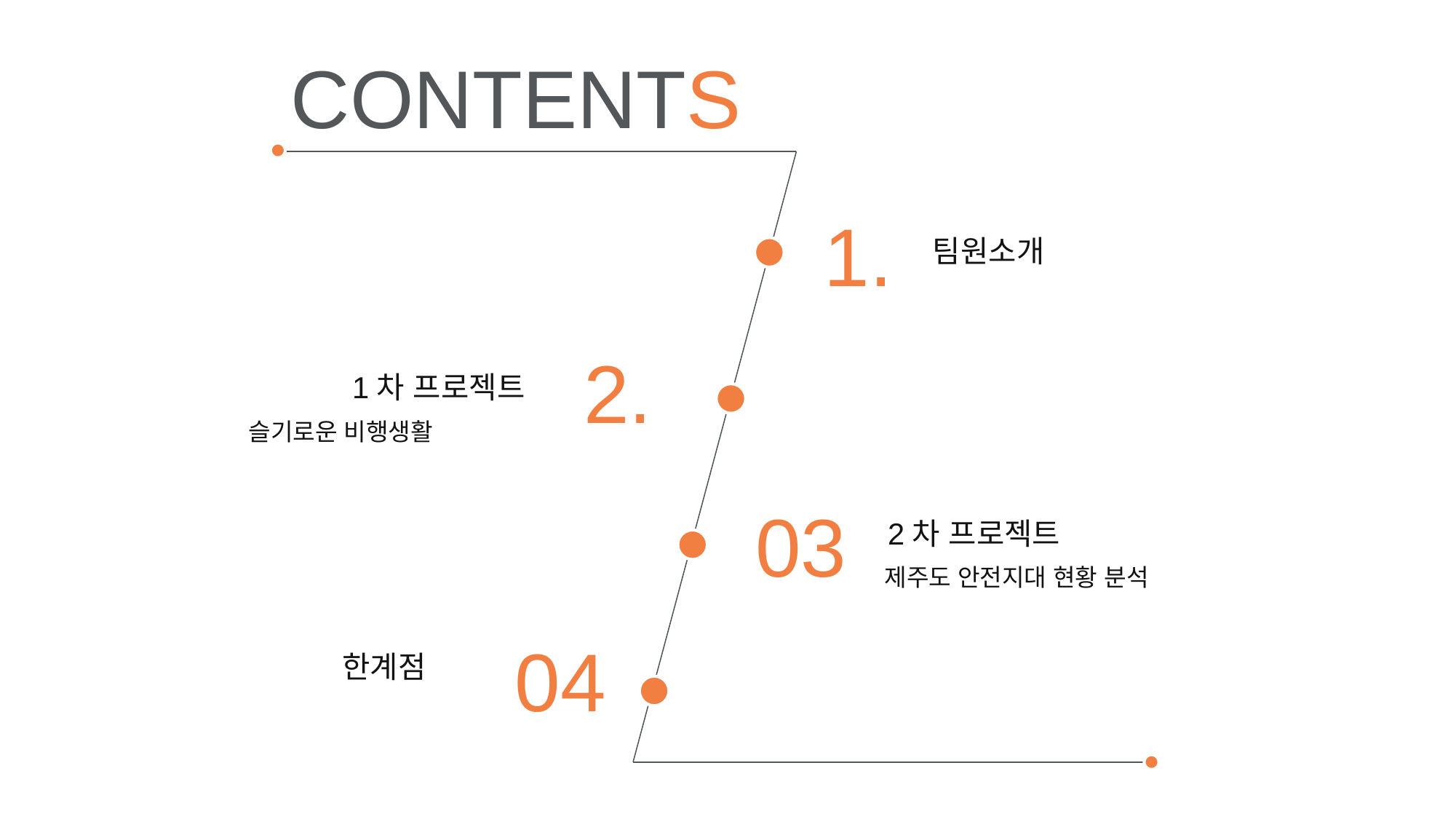

CONTENTS

1.
팀원소개

2.
1차 프로젝트

슬기로운 비행생활
03
2차 프로젝트

제주도 안전지대 현황 분석
04
한계점